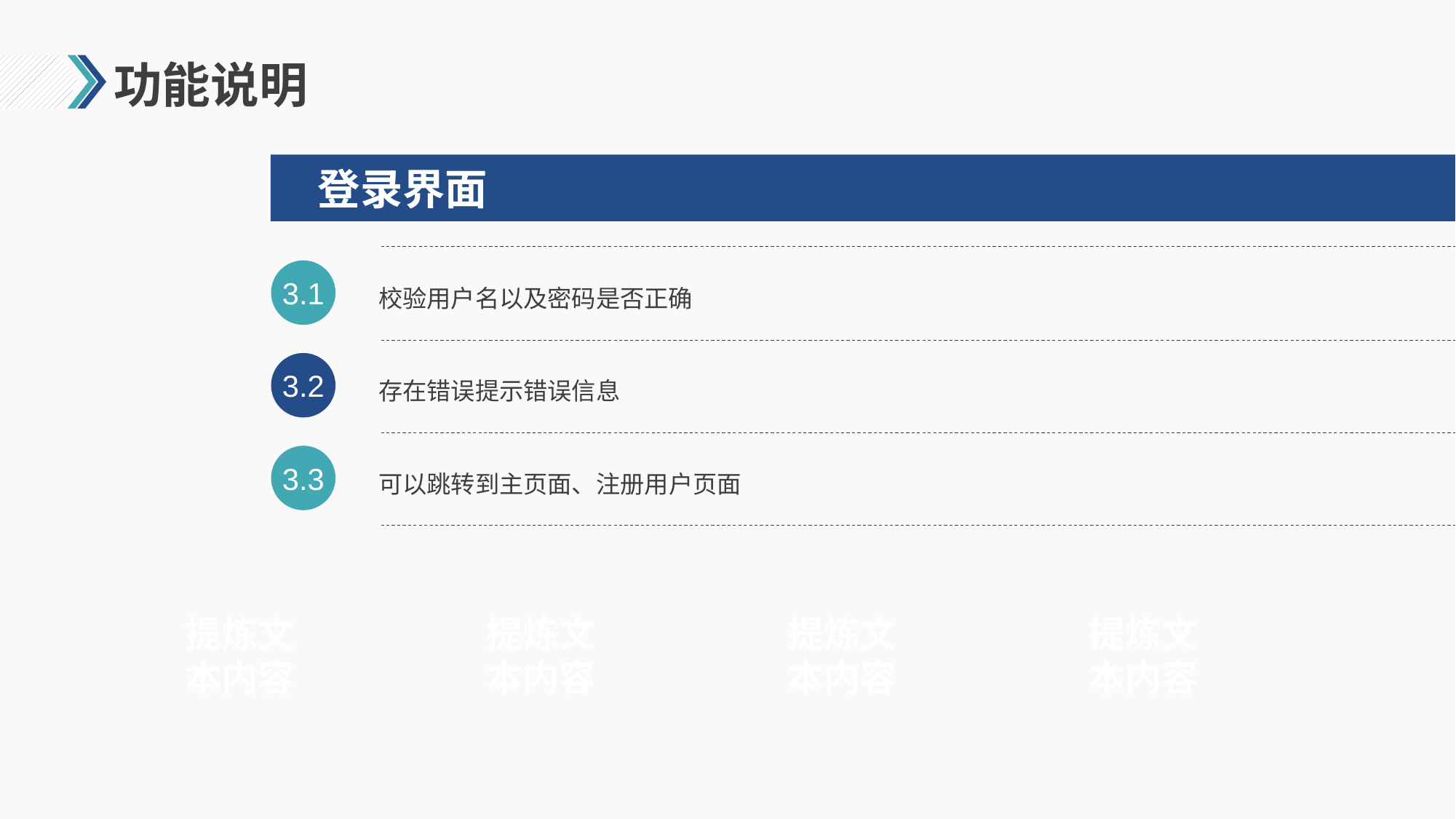

# 功能说明
登录界面
3.1
校验用户名以及密码是否正确
3.2
存在错误提示错误信息
3.3
可以跳转到主页面、注册用户页面
提炼文本内容
提炼文本内容
提炼文本内容
提炼文本内容